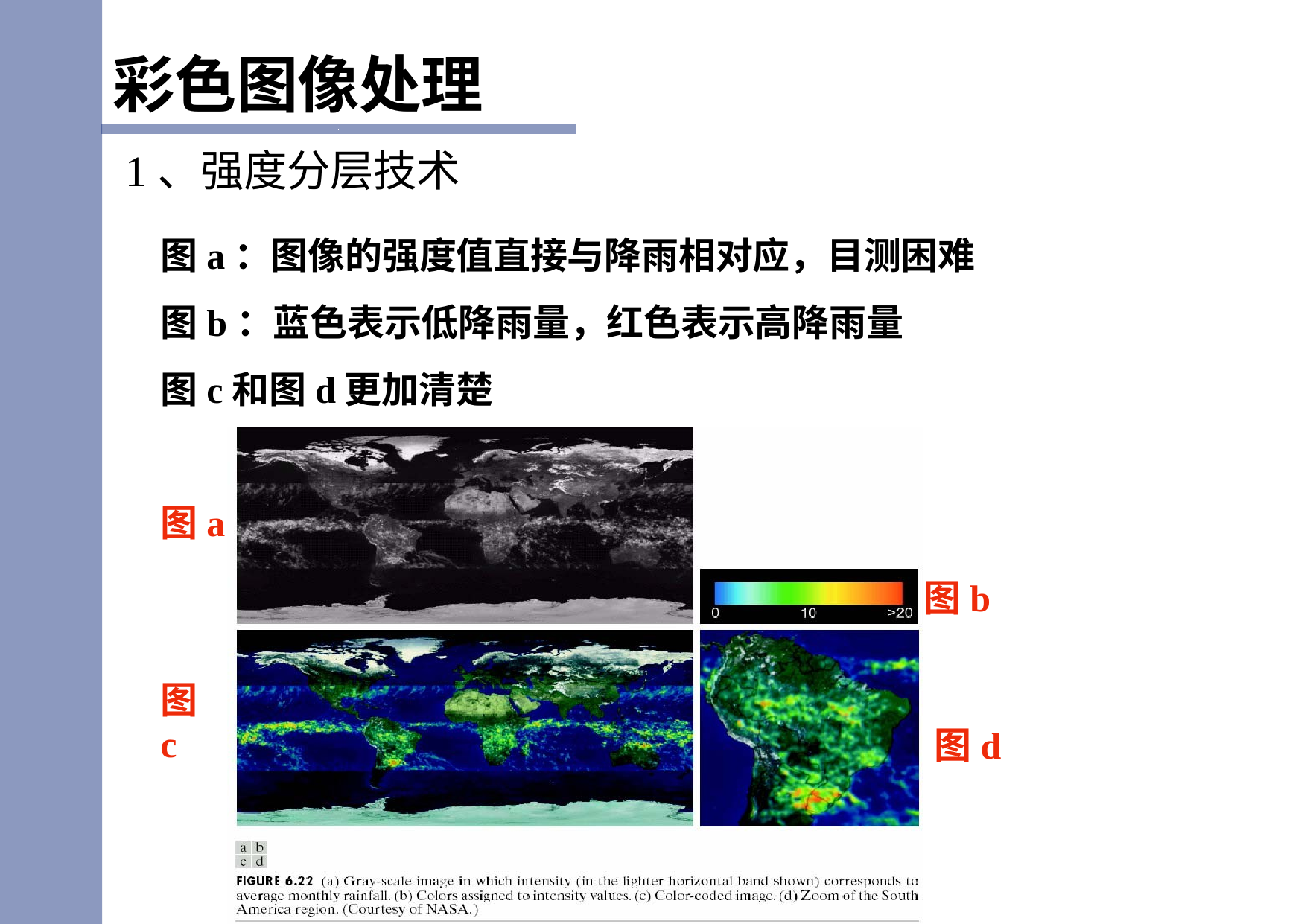

彩色图像处理
1、强度分层技术
图a：图像的强度值直接与降雨相对应，目测困难
图b：蓝色表示低降雨量，红色表示高降雨量
图c和图d更加清楚

图a

图b
图c
图d